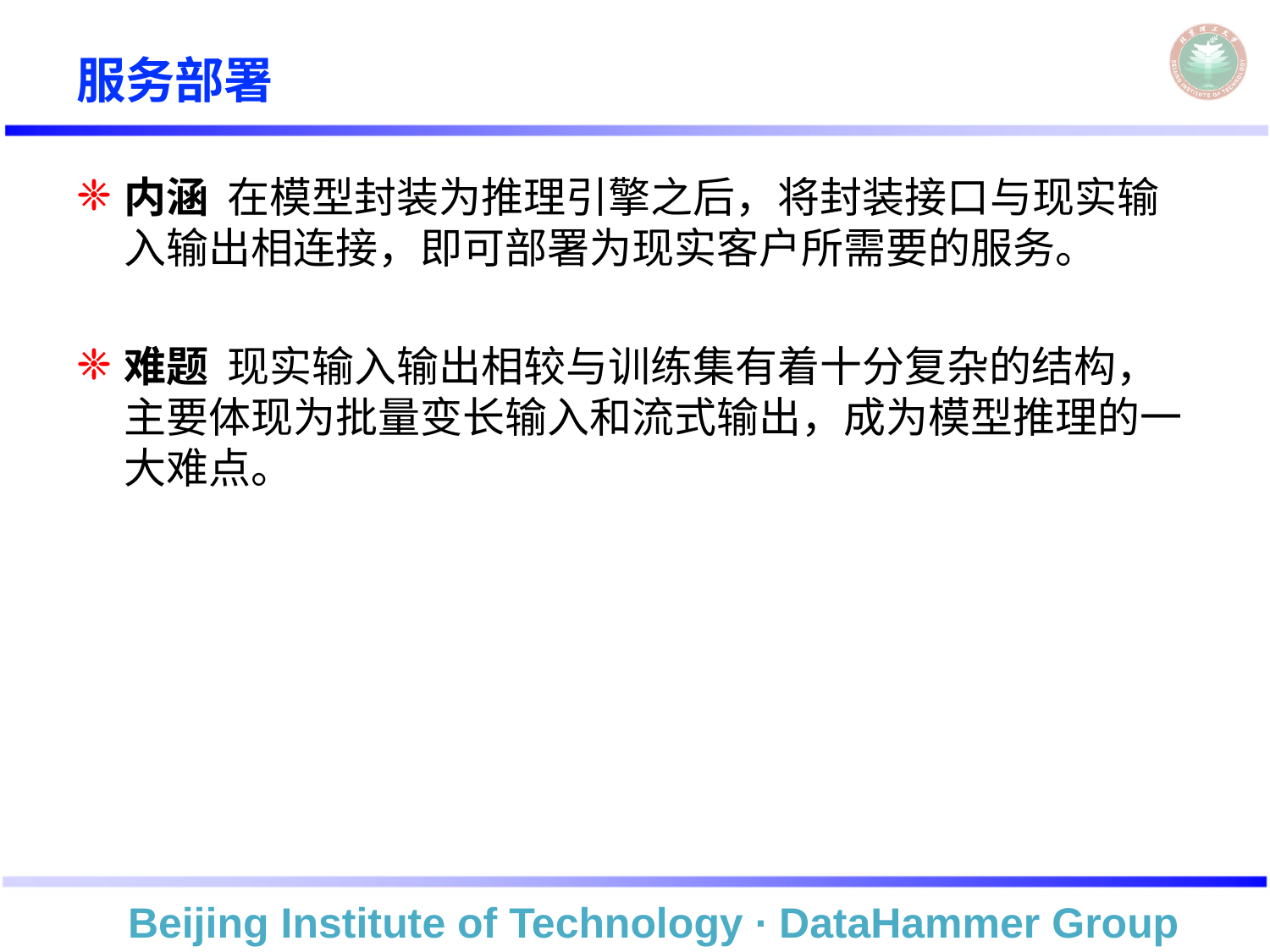

# 服务部署
内涵  在模型封装为推理引擎之后，将封装接口与现实输入输出相连接，即可部署为现实客户所需要的服务。

难题  现实输入输出相较与训练集有着十分复杂的结构，主要体现为批量变长输入和流式输出，成为模型推理的一大难点。